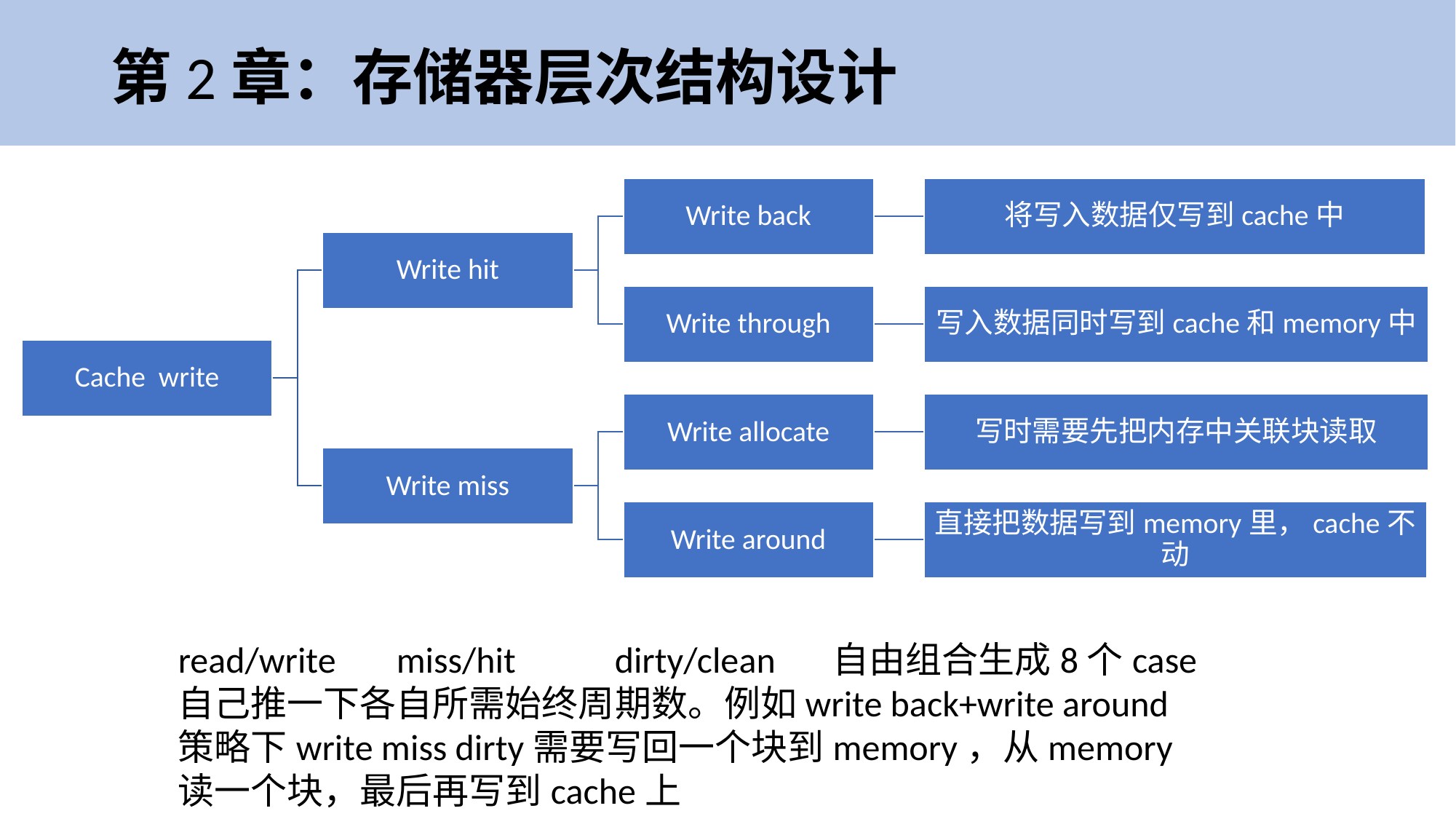

# 第2章：存储器层次结构设计
Cache  write
Write hit
Write back
将写入数据仅写到cache中
Write through
写入数据同时写到cache和memory中
Write miss
Write allocate
写时需要先把内存中关联块读取
Write around
直接把数据写到memory里，cache不动
read/write	miss/hit	dirty/clean 	自由组合生成8个case自己推一下各自所需始终周期数。例如write back+write around策略下write miss dirty需要写回一个块到memory，从memory读一个块，最后再写到cache上